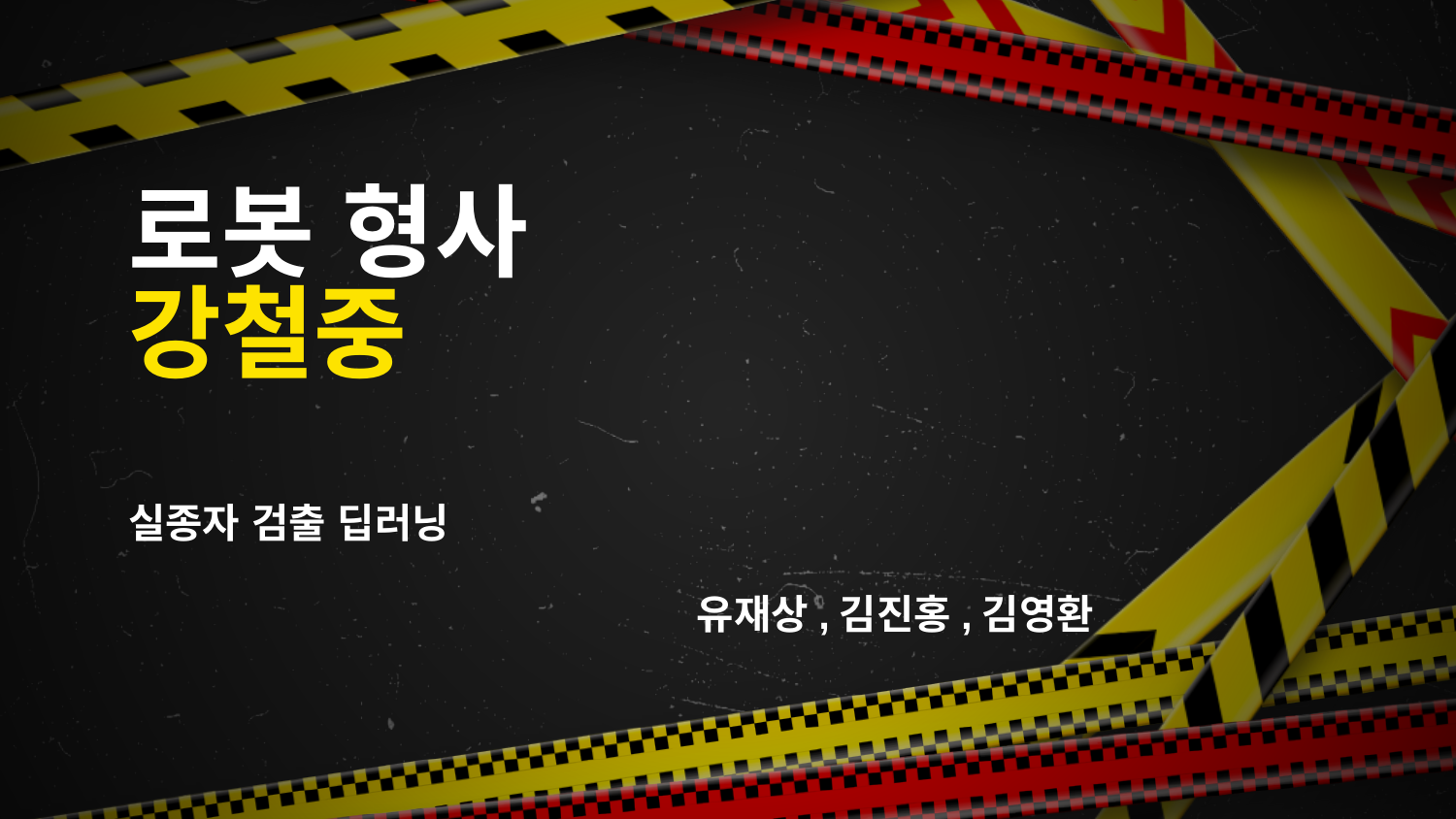

# 로봇 형사
강철중

실종자 검출 딥러닝

유재상,김진홍,김영환